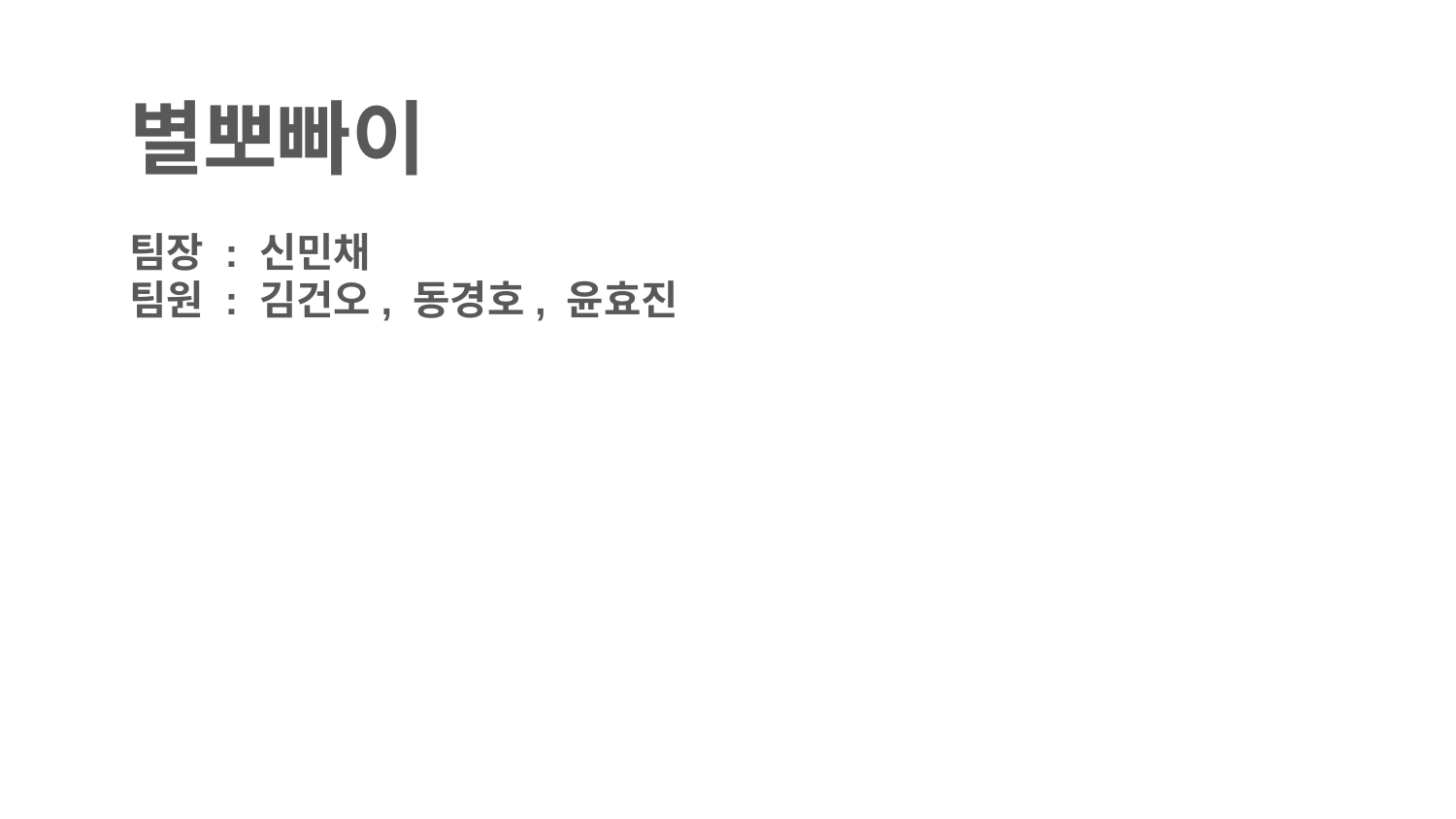

별뽀빠이
팀장 : 신민채
팀원 : 김건오, 동경호, 윤효진